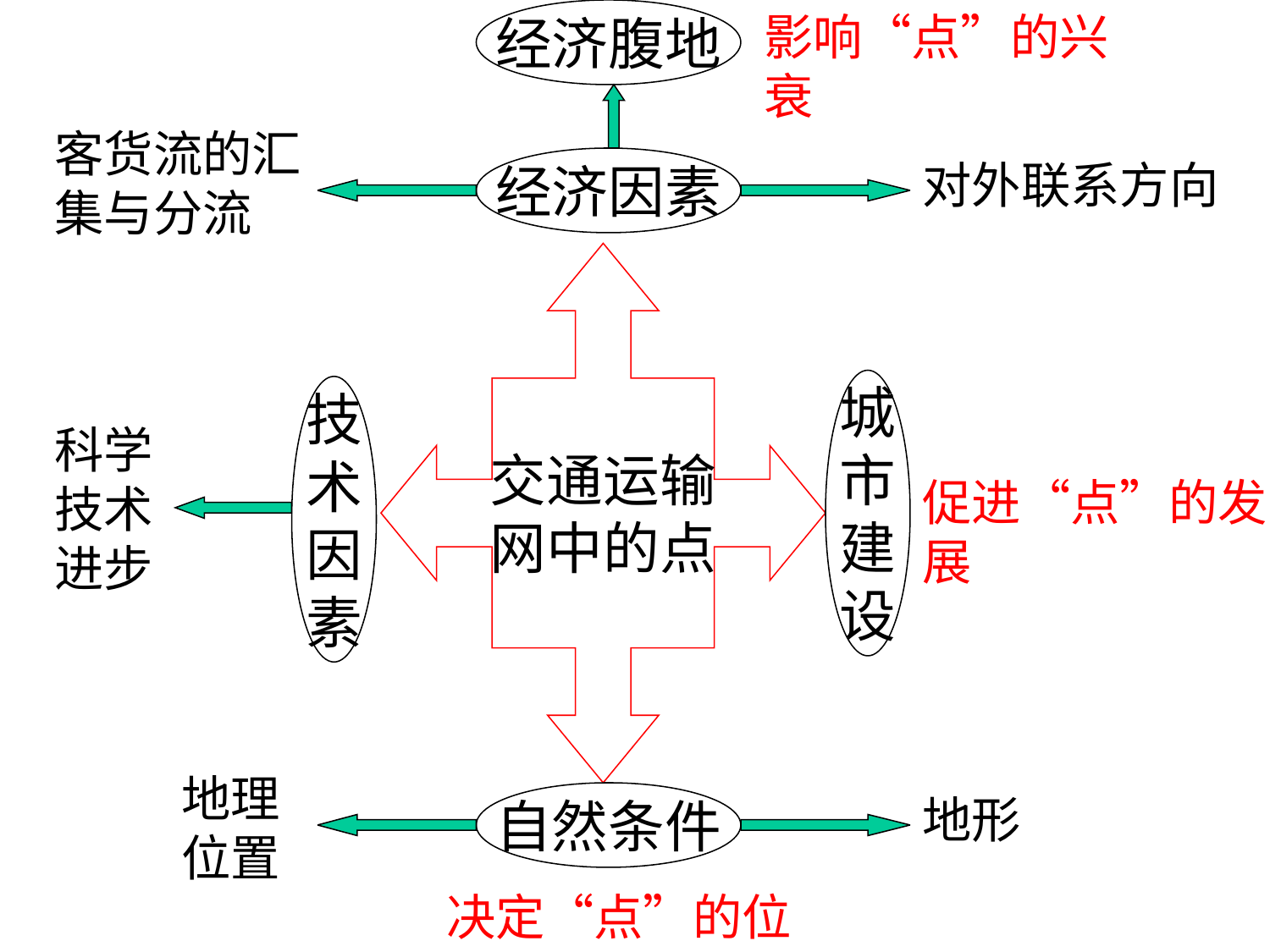

经济腹地
影响“点”的兴衰

客货流的汇集与分流
经济因素
对外联系方向

交通运输
网中的点
城
市
建
设
技
术
因
素
科学技术进步
促进“点”的发展

地理位置
自然条件
地形

决定“点”的位置